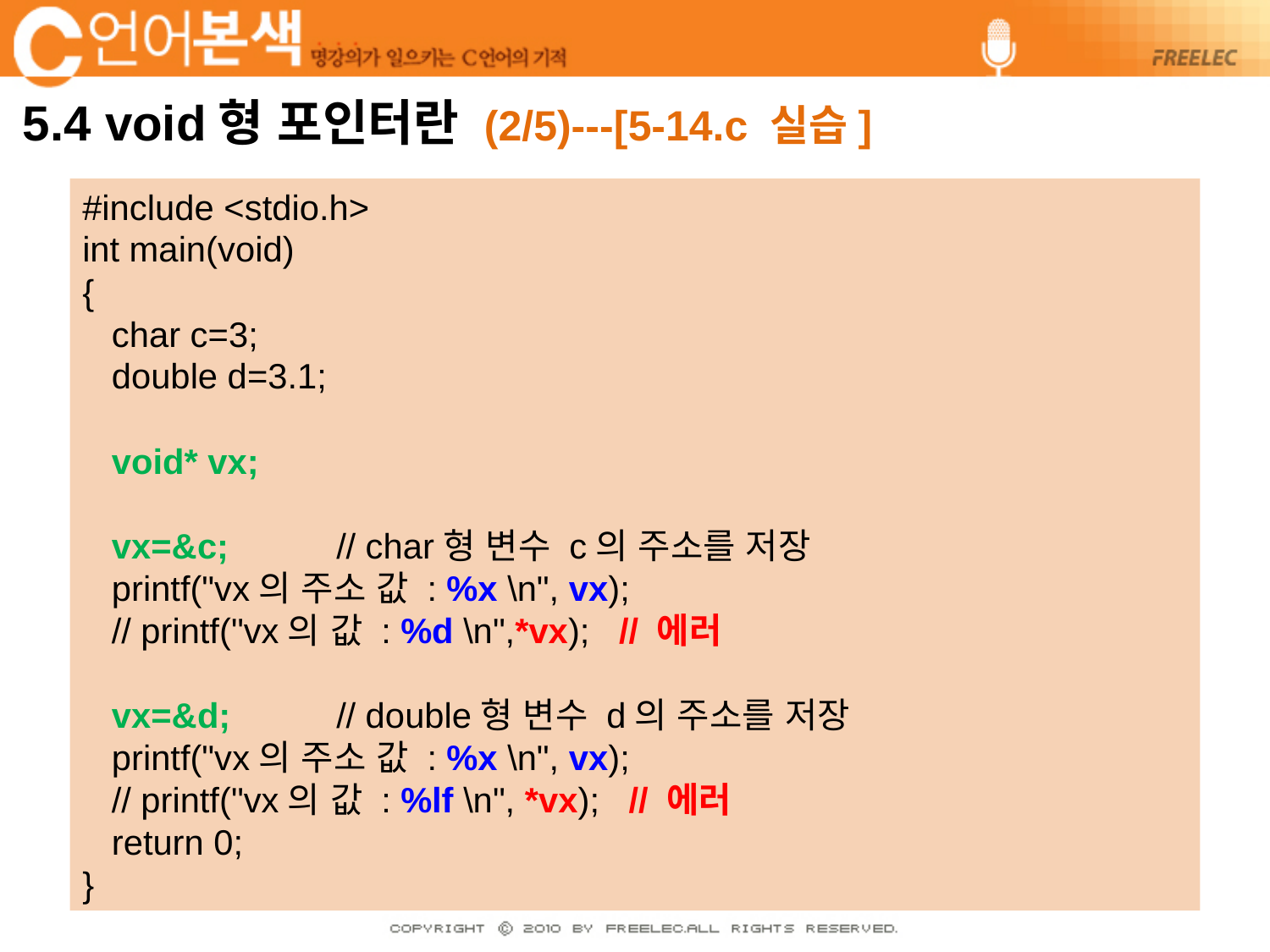

# 5.4 void형 포인터란 (2/5)---[5-14.c 실습]
#include <stdio.h>
int main(void)
{
   char c=3;
   double d=3.1;

   void* vx;

   vx=&c;   	// char형 변수 c의 주소를 저장
   printf("vx의 주소 값 : %x \n", vx);
   // printf("vx의 값 : %d \n",*vx);   // 에러

   vx=&d;    	// double형 변수 d의 주소를 저장
   printf("vx의 주소 값 : %x \n", vx);
   // printf("vx의 값 : %lf \n", *vx);   // 에러
   return 0;
}